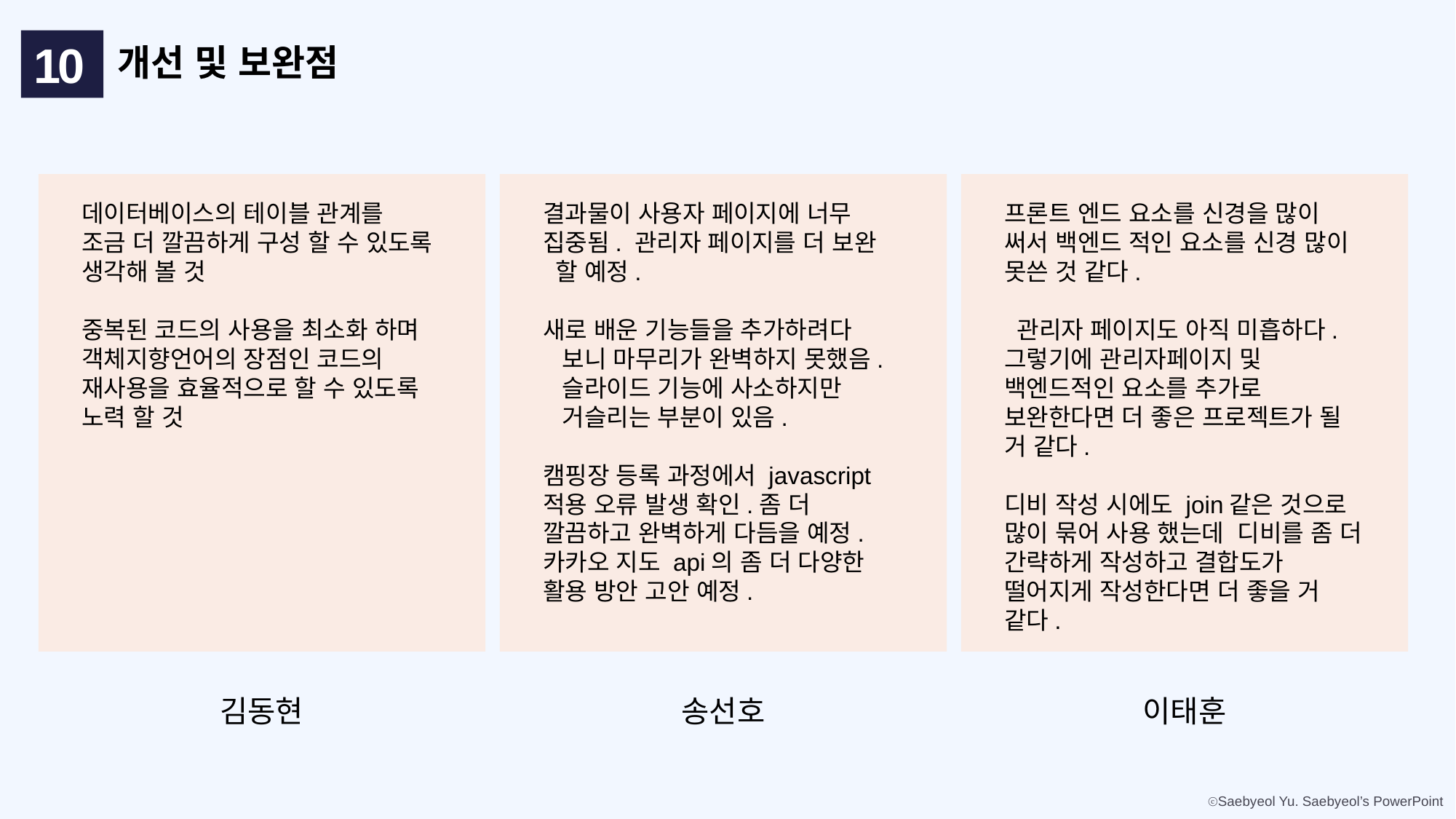

10

개선 및 보완점

데이터베이스의 테이블 관계를
조금 더 깔끔하게 구성 할 수 있도록 생각해 볼 것

중복된 코드의 사용을 최소화 하며 객체지향언어의 장점인 코드의 재사용을 효율적으로 할 수 있도록 노력 할 것
결과물이 사용자 페이지에 너무
집중됨. 관리자 페이지를 더 보완
 할 예정.

새로 배운 기능들을 추가하려다
  보니 마무리가 완벽하지 못했음.
  슬라이드 기능에 사소하지만
  거슬리는 부분이 있음.

캠핑장 등록 과정에서 javascript 적용 오류 발생 확인.좀 더 깔끔하고 완벽하게 다듬을 예정.
카카오 지도 api의 좀 더 다양한
활용 방안 고안 예정.
프론트 엔드 요소를 신경을 많이 써서 백엔드 적인 요소를 신경 많이 못쓴 것 같다.

 관리자 페이지도 아직 미흡하다. 그렇기에 관리자페이지 및 백엔드적인 요소를 추가로 보완한다면 더 좋은 프로젝트가 될 거 같다.

디비 작성 시에도 join같은 것으로 많이 묶어 사용 했는데  디비를 좀 더 간략하게 작성하고 결합도가 떨어지게 작성한다면 더 좋을 거 같다.
김동현
송선호
이태훈